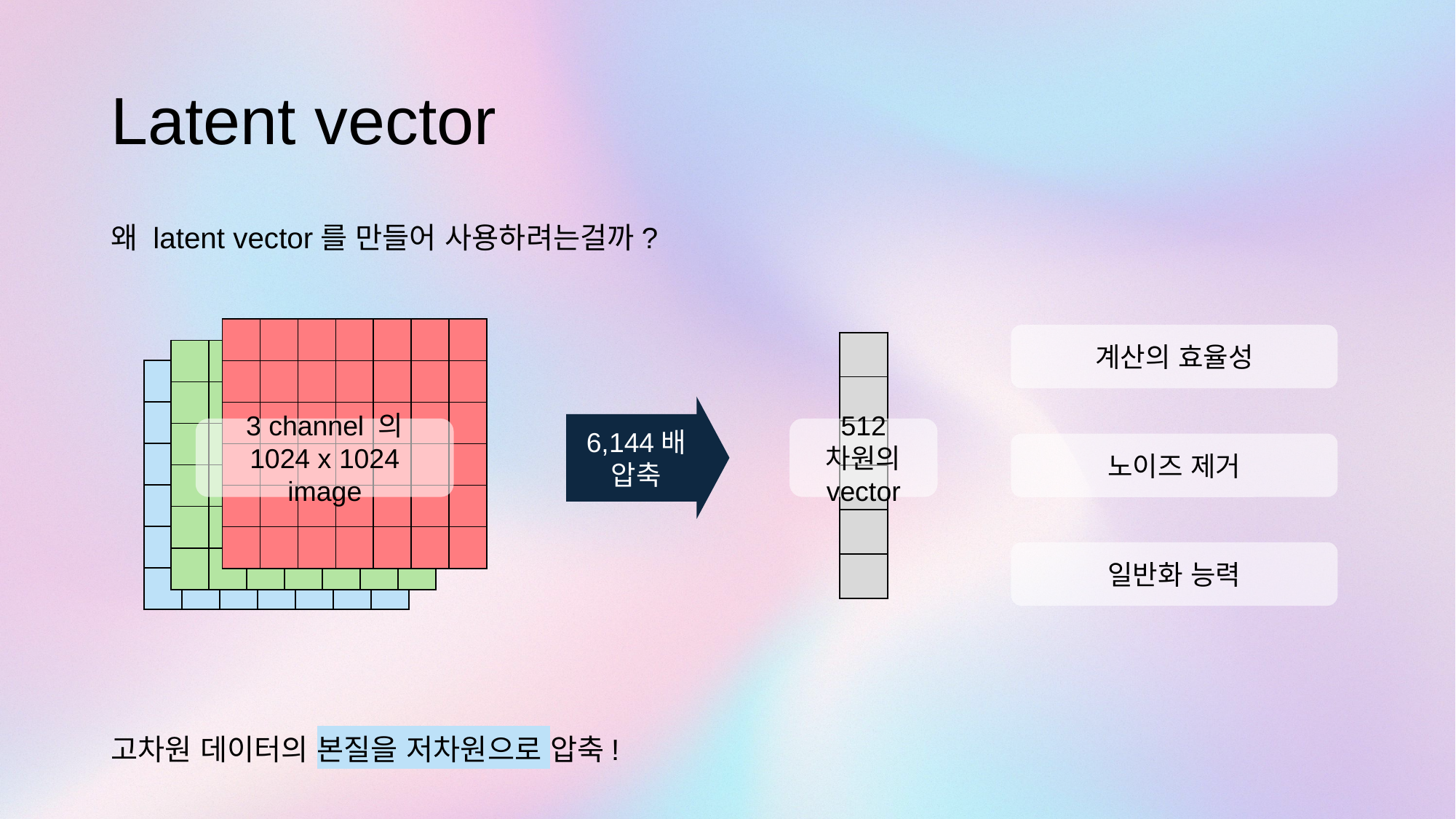

# Latent vector
왜 latent vector를 만들어 사용하려는걸까?

고차원 데이터의 본질을 저차원으로 압축!
|  |  |  |  |  |  |  |
| --- | --- | --- | --- | --- | --- | --- |
|  |  |  |  |  |  |  |
|  |  |  |  |  |  |  |
|  |  |  |  |  |  |  |
|  |  |  |  |  |  |  |
|  |  |  |  |  |  |  |
계산의 효율성
|  |
| --- |
|  |
|  |
|  |
|  |
|  |
|  |  |  |  |  |  |  |
| --- | --- | --- | --- | --- | --- | --- |
|  |  |  |  |  |  |  |
|  |  |  |  |  |  |  |
|  |  |  |  |  |  |  |
|  |  |  |  |  |  |  |
|  |  |  |  |  |  |  |
|  |  |  |  |  |  |  |
| --- | --- | --- | --- | --- | --- | --- |
|  |  |  |  |  |  |  |
|  |  |  |  |  |  |  |
|  |  |  |  |  |  |  |
|  |  |  |  |  |  |  |
|  |  |  |  |  |  |  |
6,144배
압축
3 channel 의
1024 x 1024 image
512 차원의
vector
노이즈 제거
일반화 능력